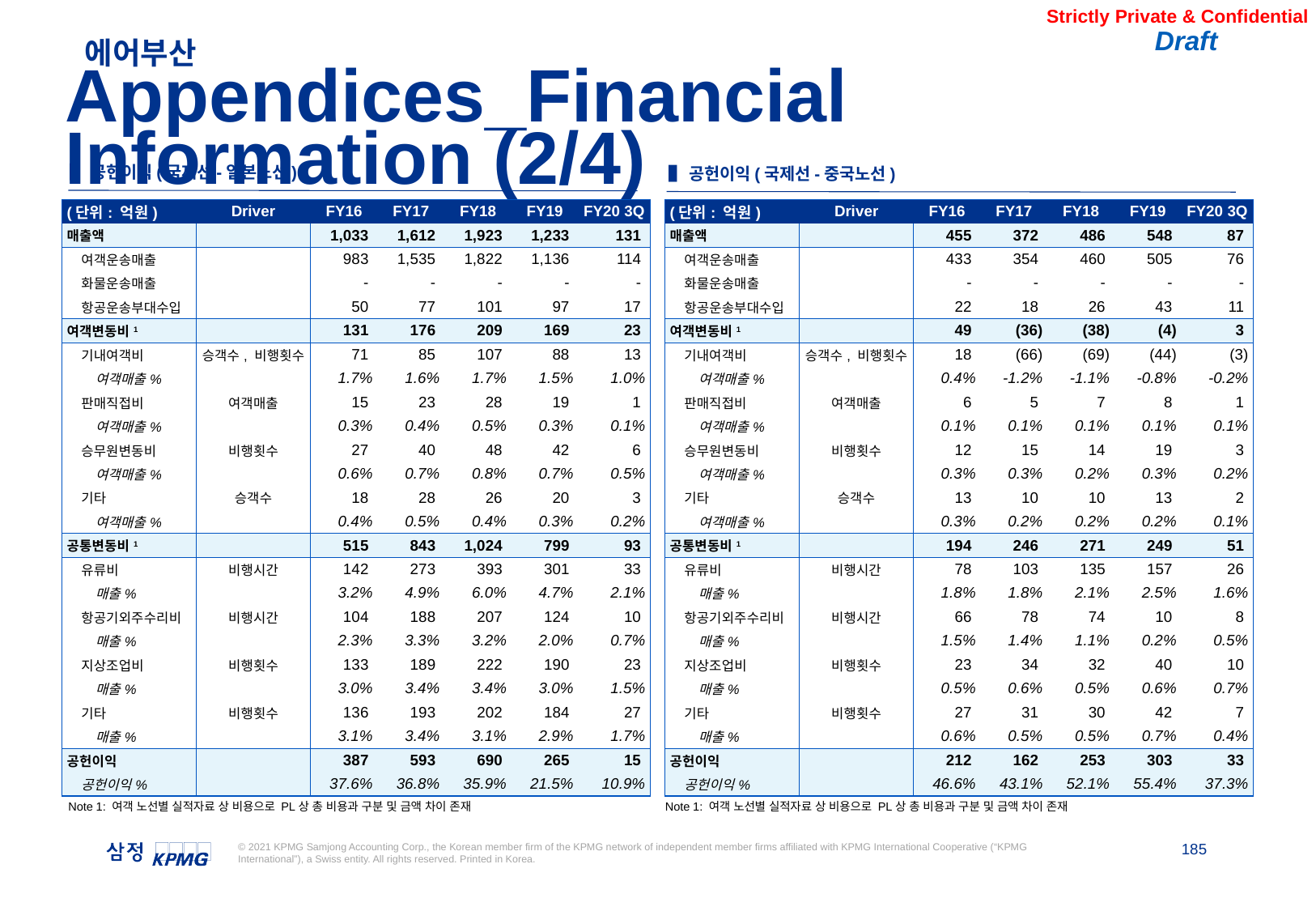

에어부산
Appendices_Financial Information (2/4)
▌공헌이익(국제선-일본노선)

▌공헌이익(국제선-중국노선)

| (단위: 억원) | Driver | FY16 | FY17 | FY18 | FY19 | FY20 3Q |
| --- | --- | --- | --- | --- | --- | --- |
| 매출액 |  | 1,033 | 1,612 | 1,923 | 1,233 | 131 |
| 여객운송매출 |  | 983 | 1,535 | 1,822 | 1,136 | 114 |
| 화물운송매출 |  | - | - | - | - | - |
| 항공운송부대수입 |  | 50 | 77 | 101 | 97 | 17 |
| 여객변동비1 |  | 131 | 176 | 209 | 169 | 23 |
| 기내여객비 | 승객수, 비행횟수 | 71 | 85 | 107 | 88 | 13 |
| 여객매출% |  | 1.7% | 1.6% | 1.7% | 1.5% | 1.0% |
| 판매직접비 | 여객매출 | 15 | 23 | 28 | 19 | 1 |
| 여객매출% |  | 0.3% | 0.4% | 0.5% | 0.3% | 0.1% |
| 승무원변동비 | 비행횟수 | 27 | 40 | 48 | 42 | 6 |
| 여객매출% |  | 0.6% | 0.7% | 0.8% | 0.7% | 0.5% |
| 기타 | 승객수 | 18 | 28 | 26 | 20 | 3 |
| 여객매출% |  | 0.4% | 0.5% | 0.4% | 0.3% | 0.2% |
| 공통변동비1 |  | 515 | 843 | 1,024 | 799 | 93 |
| 유류비 | 비행시간 | 142 | 273 | 393 | 301 | 33 |
| 매출% |  | 3.2% | 4.9% | 6.0% | 4.7% | 2.1% |
| 항공기외주수리비 | 비행시간 | 104 | 188 | 207 | 124 | 10 |
| 매출% |  | 2.3% | 3.3% | 3.2% | 2.0% | 0.7% |
| 지상조업비 | 비행횟수 | 133 | 189 | 222 | 190 | 23 |
| 매출% |  | 3.0% | 3.4% | 3.4% | 3.0% | 1.5% |
| 기타 | 비행횟수 | 136 | 193 | 202 | 184 | 27 |
| 매출% |  | 3.1% | 3.4% | 3.1% | 2.9% | 1.7% |
| 공헌이익 |  | 387 | 593 | 690 | 265 | 15 |
| 공헌이익% |  | 37.6% | 36.8% | 35.9% | 21.5% | 10.9% |
| (단위: 억원) | Driver | FY16 | FY17 | FY18 | FY19 | FY20 3Q |
| --- | --- | --- | --- | --- | --- | --- |
| 매출액 |  | 455 | 372 | 486 | 548 | 87 |
| 여객운송매출 |  | 433 | 354 | 460 | 505 | 76 |
| 화물운송매출 |  | - | - | - | - | - |
| 항공운송부대수입 |  | 22 | 18 | 26 | 43 | 11 |
| 여객변동비1 |  | 49 | (36) | (38) | (4) | 3 |
| 기내여객비 | 승객수, 비행횟수 | 18 | (66) | (69) | (44) | (3) |
| 여객매출% |  | 0.4% | -1.2% | -1.1% | -0.8% | -0.2% |
| 판매직접비 | 여객매출 | 6 | 5 | 7 | 8 | 1 |
| 여객매출% |  | 0.1% | 0.1% | 0.1% | 0.1% | 0.1% |
| 승무원변동비 | 비행횟수 | 12 | 15 | 14 | 19 | 3 |
| 여객매출% |  | 0.3% | 0.3% | 0.2% | 0.3% | 0.2% |
| 기타 | 승객수 | 13 | 10 | 10 | 13 | 2 |
| 여객매출% |  | 0.3% | 0.2% | 0.2% | 0.2% | 0.1% |
| 공통변동비1 |  | 194 | 246 | 271 | 249 | 51 |
| 유류비 | 비행시간 | 78 | 103 | 135 | 157 | 26 |
| 매출% |  | 1.8% | 1.8% | 2.1% | 2.5% | 1.6% |
| 항공기외주수리비 | 비행시간 | 66 | 78 | 74 | 10 | 8 |
| 매출% |  | 1.5% | 1.4% | 1.1% | 0.2% | 0.5% |
| 지상조업비 | 비행횟수 | 23 | 34 | 32 | 40 | 10 |
| 매출% |  | 0.5% | 0.6% | 0.5% | 0.6% | 0.7% |
| 기타 | 비행횟수 | 27 | 31 | 30 | 42 | 7 |
| 매출% |  | 0.6% | 0.5% | 0.5% | 0.7% | 0.4% |
| 공헌이익 |  | 212 | 162 | 253 | 303 | 33 |
| 공헌이익% |  | 46.6% | 43.1% | 52.1% | 55.4% | 37.3% |
Note 1: 여객 노선별 실적자료 상 비용으로 PL상 총 비용과 구분 및 금액 차이 존재
Note 1: 여객 노선별 실적자료 상 비용으로 PL상 총 비용과 구분 및 금액 차이 존재